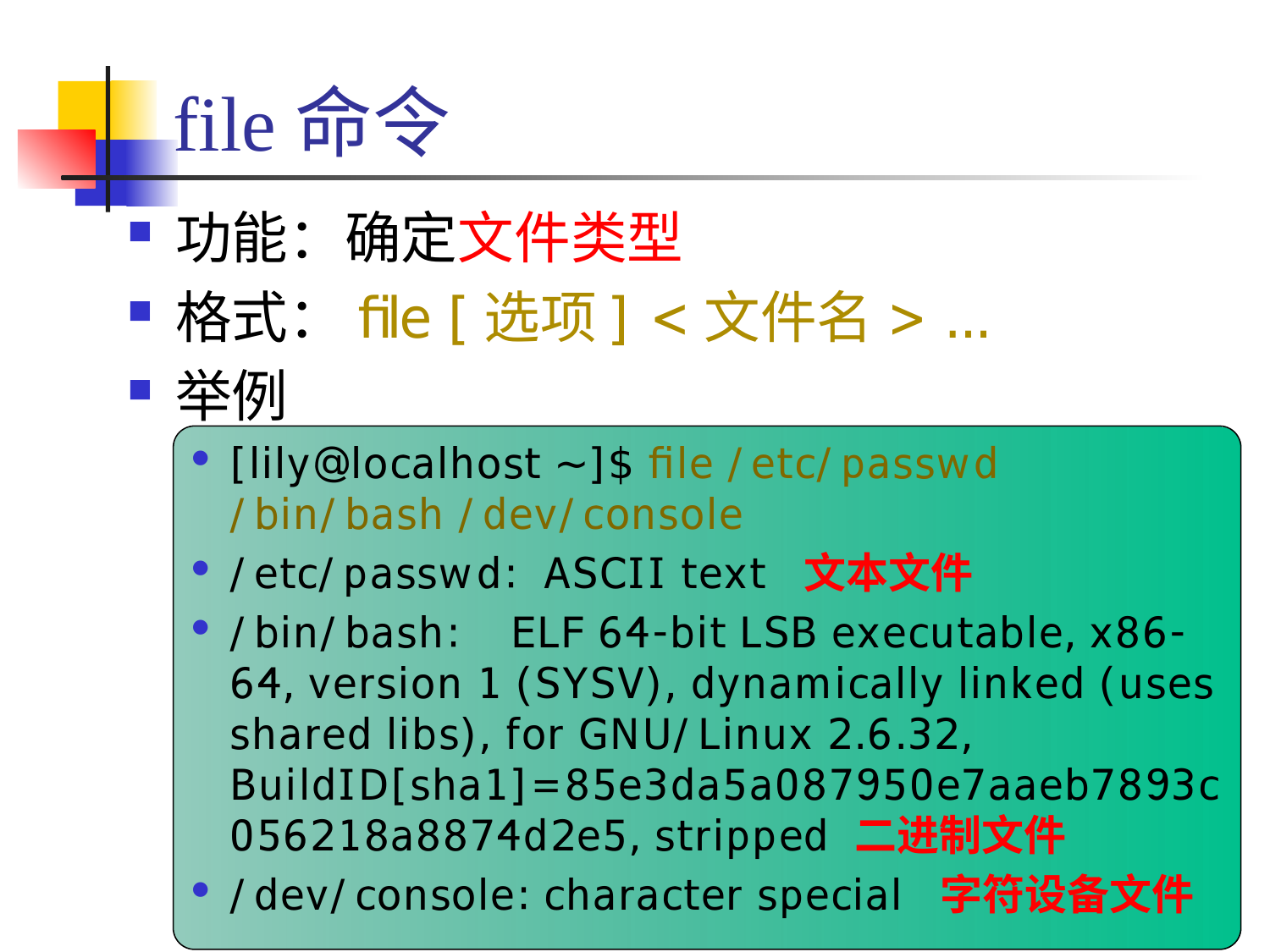

# file命令
功能：确定文件类型
格式：file [选项] <文件名> …
举例
[lily@localhost ~]$ file /etc/passwd /bin/bash /dev/console
/etc/passwd:  ASCII text  文本文件
/bin/bash:    ELF 64-bit LSB executable, x86-64, version 1 (SYSV), dynamically linked (uses shared libs), for GNU/Linux 2.6.32, BuildID[sha1]=85e3da5a087950e7aaeb7893c056218a8874d2e5, stripped 二进制文件
/dev/console: character special  字符设备文件